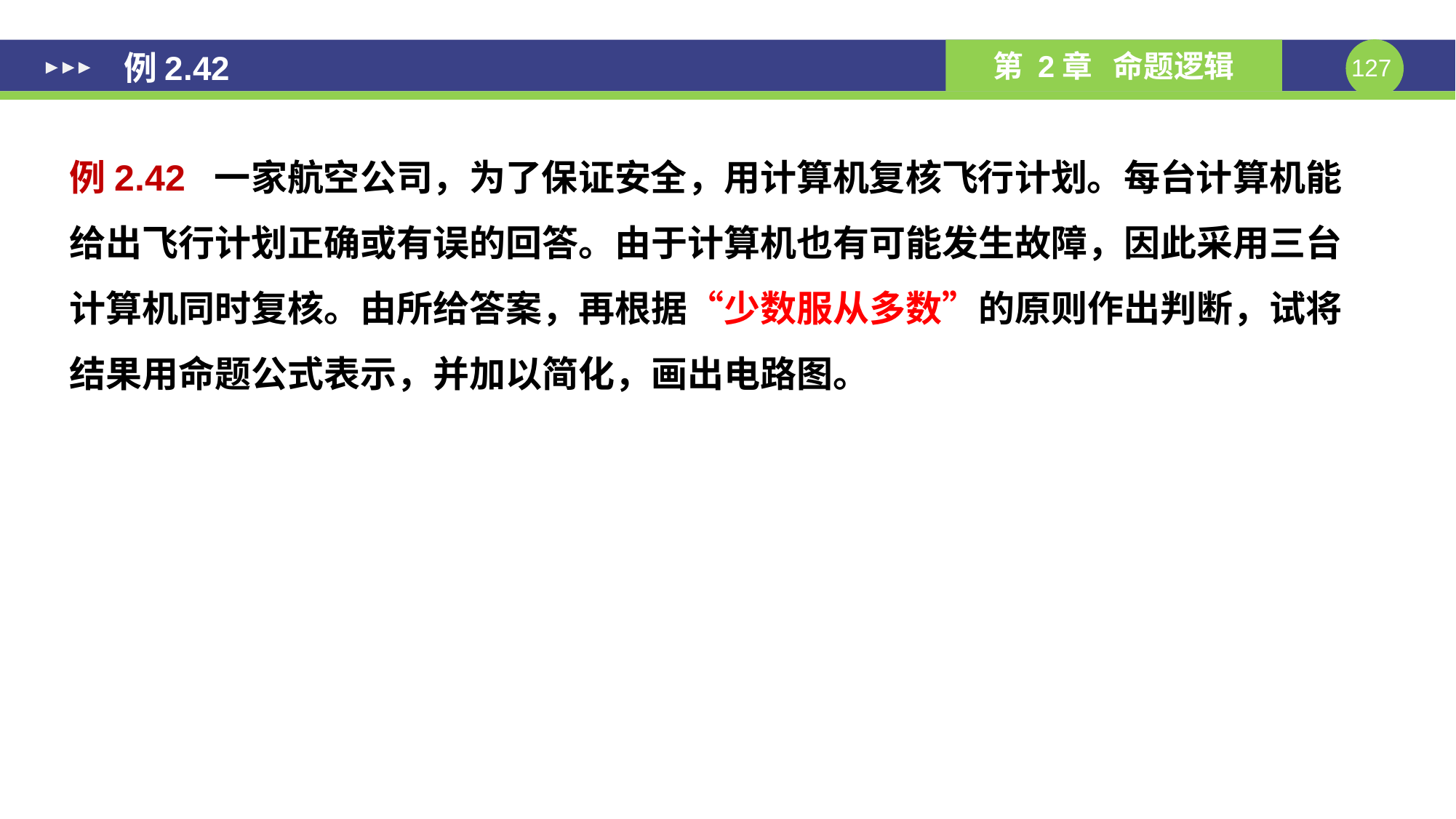

例2.42
例2.42  一家航空公司，为了保证安全，用计算机复核飞行计划。每台计算机能给出飞行计划正确或有误的回答。由于计算机也有可能发生故障，因此采用三台计算机同时复核。由所给答案，再根据“少数服从多数”的原则作出判断，试将结果用命题公式表示，并加以简化，画出电路图。